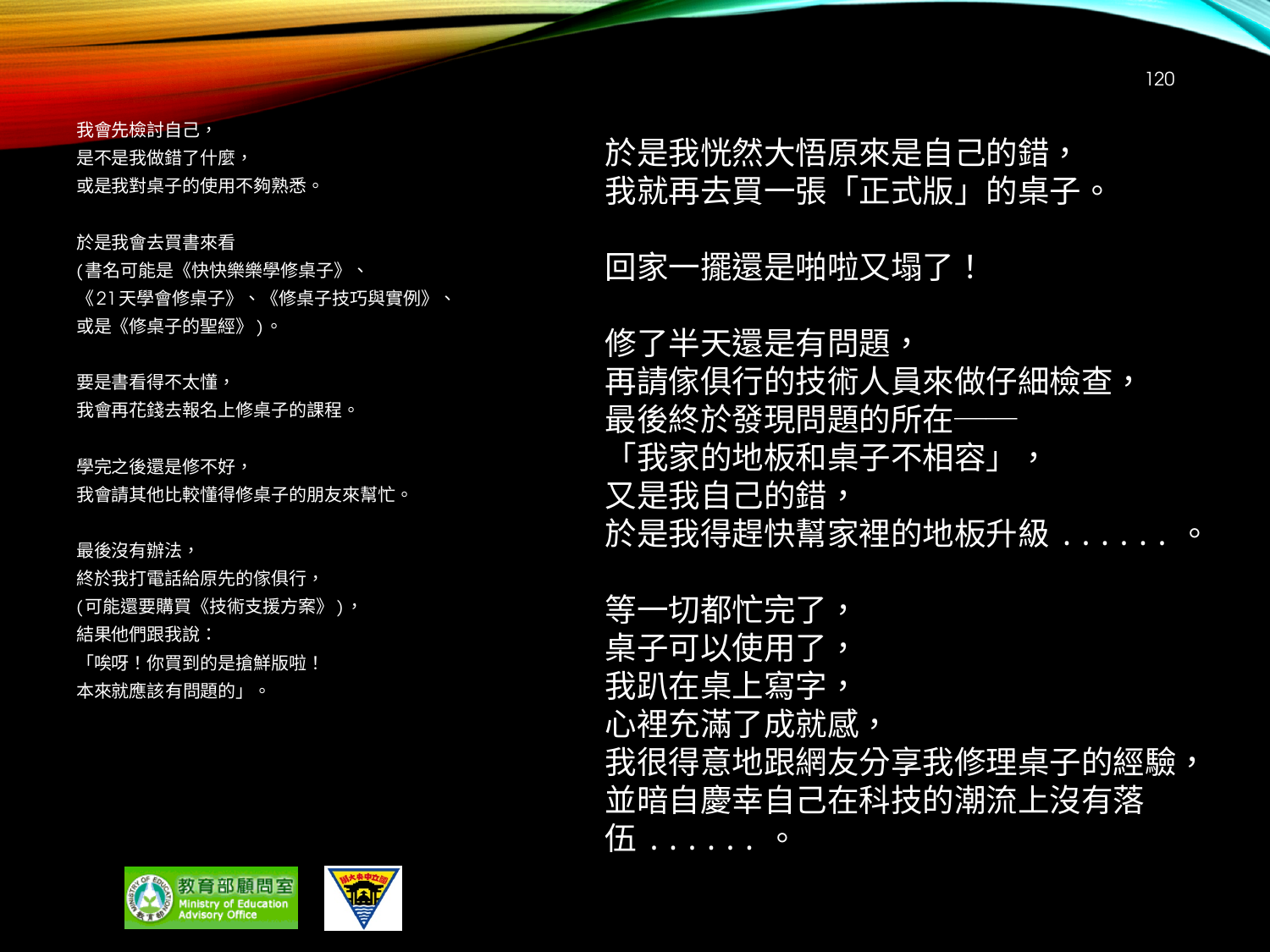

120

我會先檢討自己，
是不是我做錯了什麼，
或是我對桌子的使用不夠熟悉。

於是我會去買書來看
(書名可能是《快快樂樂學修桌子》、
《21天學會修桌子》、《修桌子技巧與實例》、
或是《修桌子的聖經》)。

要是書看得不太懂，
我會再花錢去報名上修桌子的課程。

學完之後還是修不好，
我會請其他比較懂得修桌子的朋友來幫忙。

最後沒有辦法，
終於我打電話給原先的傢俱行，
(可能還要購買《技術支援方案》)，
結果他們跟我說：
「唉呀！你買到的是搶鮮版啦！
本來就應該有問題的」。

於是我恍然大悟原來是自己的錯，
我就再去買一張「正式版」的桌子。

回家一擺還是啪啦又塌了！

修了半天還是有問題，
再請傢俱行的技術人員來做仔細檢查，
最後終於發現問題的所在──
「我家的地板和桌子不相容」，
又是我自己的錯，
於是我得趕快幫家裡的地板升級......。

等一切都忙完了，
桌子可以使用了，
我趴在桌上寫字，
心裡充滿了成就感，
我很得意地跟網友分享我修理桌子的經驗，
並暗自慶幸自己在科技的潮流上沒有落伍......。